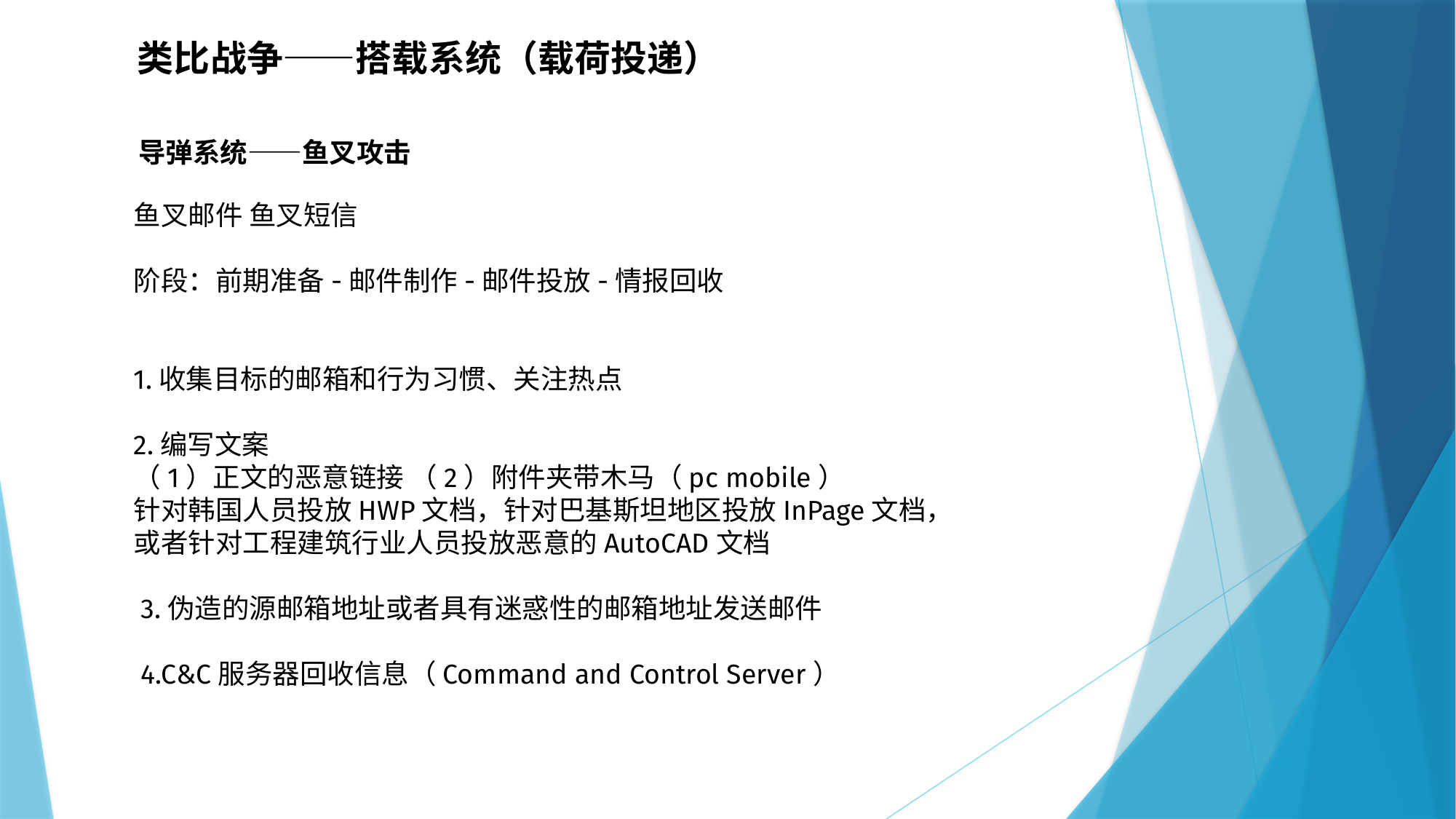

类比战争——搭载系统（载荷投递）
导弹系统——鱼叉攻击
鱼叉邮件 鱼叉短信

阶段：前期准备-邮件制作-邮件投放-情报回收

1.收集目标的邮箱和行为习惯、关注热点

2.编写文案
（1）正文的恶意链接 （2）附件夹带木马（pc mobile）
针对韩国人员投放HWP文档，针对巴基斯坦地区投放InPage文档，
或者针对工程建筑行业人员投放恶意的AutoCAD文档

 3.伪造的源邮箱地址或者具有迷惑性的邮箱地址发送邮件

 4.C&C服务器回收信息（Command and Control Server）